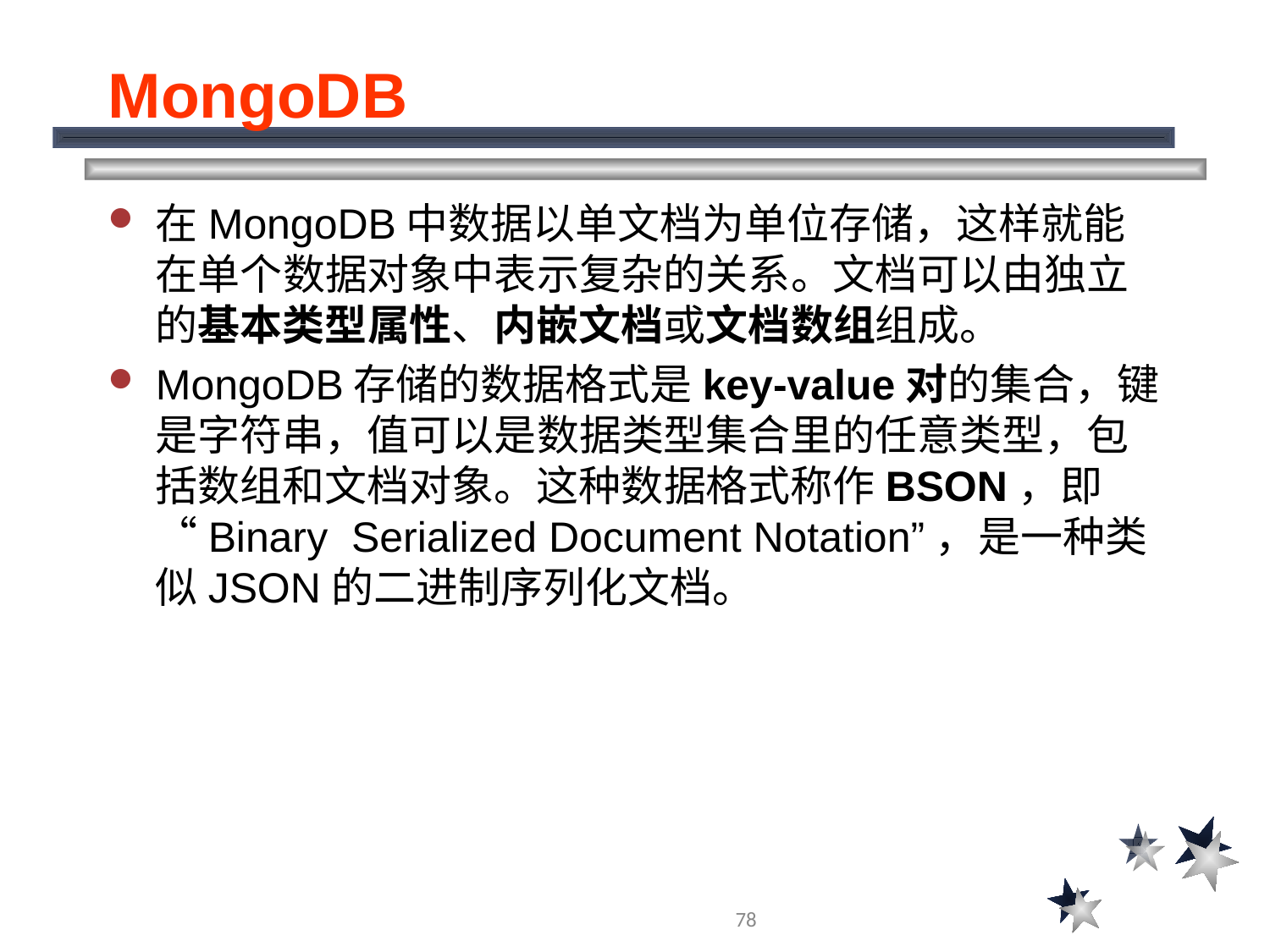

# MongoDB
在MongoDB中数据以单文档为单位存储，这样就能在单个数据对象中表示复杂的关系。文档可以由独立的基本类型属性、内嵌文档或文档数组组成。
MongoDB存储的数据格式是key-value对的集合，键是字符串，值可以是数据类型集合里的任意类型，包括数组和文档对象。这种数据格式称作BSON，即“Binary  Serialized Document Notation”，是一种类似JSON的二进制序列化文档。

78